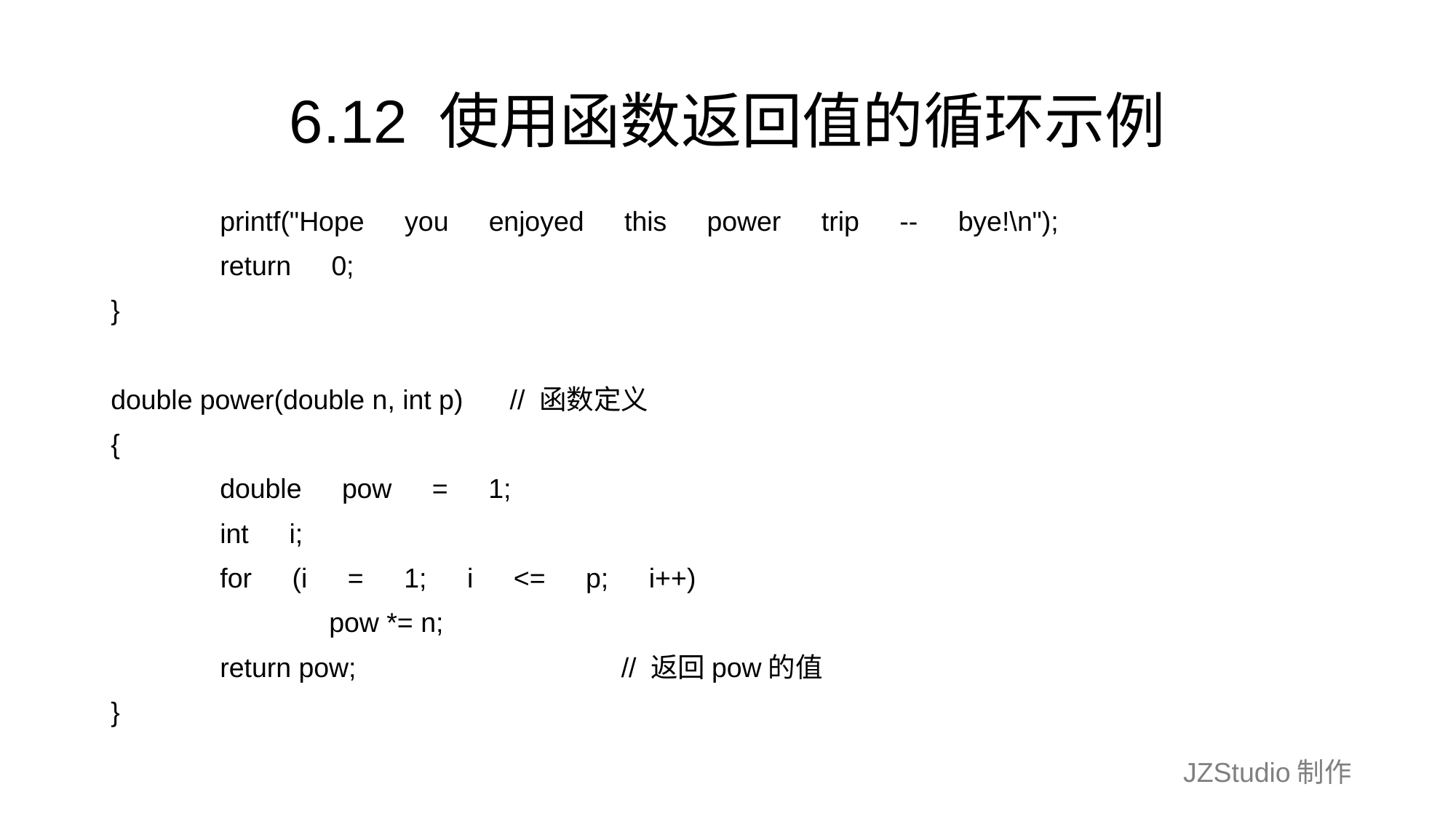

# 6.12 使用函数返回值的循环示例
	printf("Hope　you　enjoyed　this　power　trip　--　bye!\n");
	return　0;
}

double power(double n, int p)　 // 函数定义
{
	double　pow　=　1;
	int　i;
	for　(i　=　1;　i　<=　p;　i++)
		pow *= n;
	return pow;　　　　　　　　　 // 返回pow的值
}